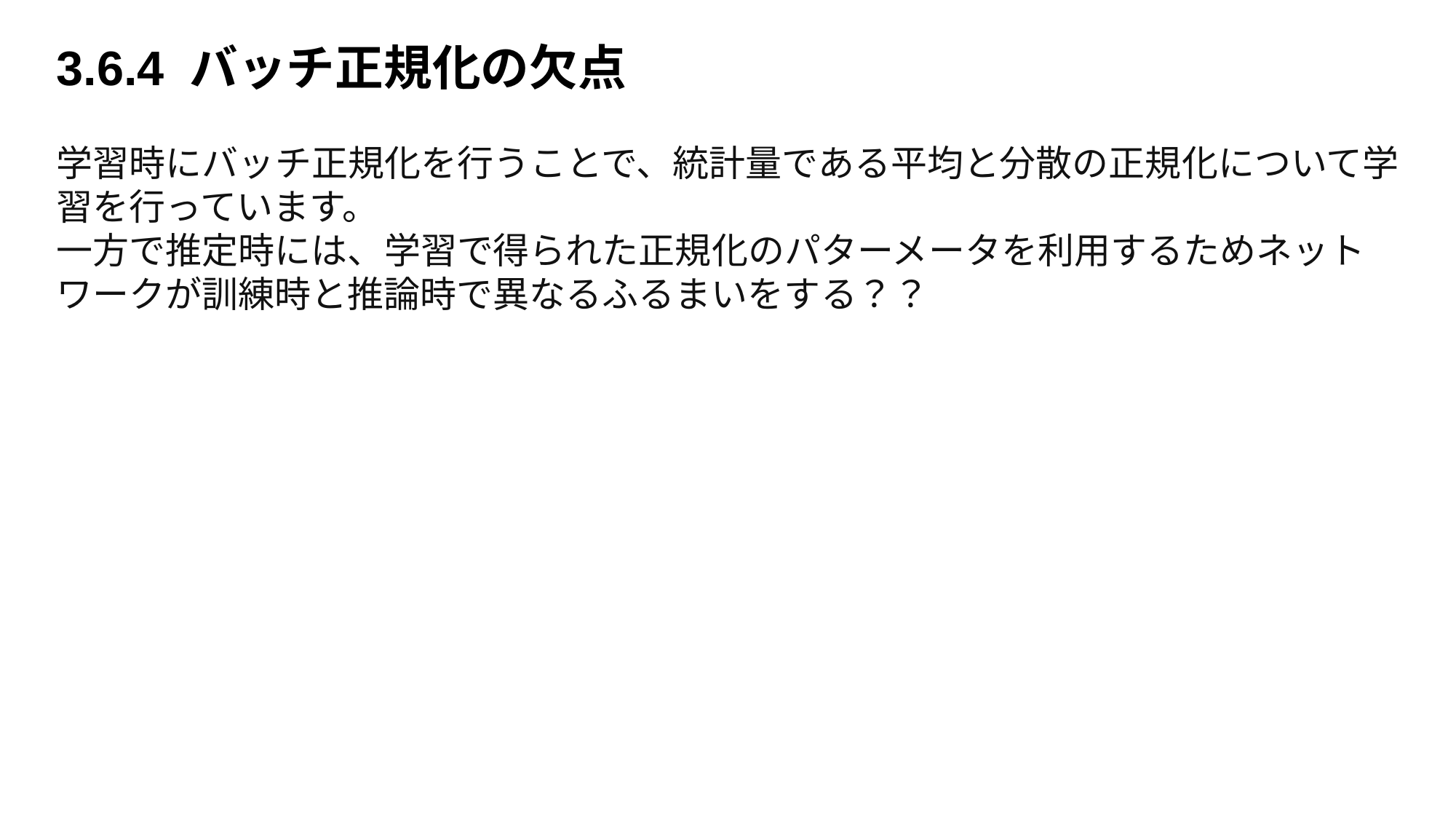

3.6.4 バッチ正規化の欠点
学習時にバッチ正規化を行うことで、統計量である平均と分散の正規化について学習を行っています。
一方で推定時には、学習で得られた正規化のパターメータを利用するためネットワークが訓練時と推論時で異なるふるまいをする？？